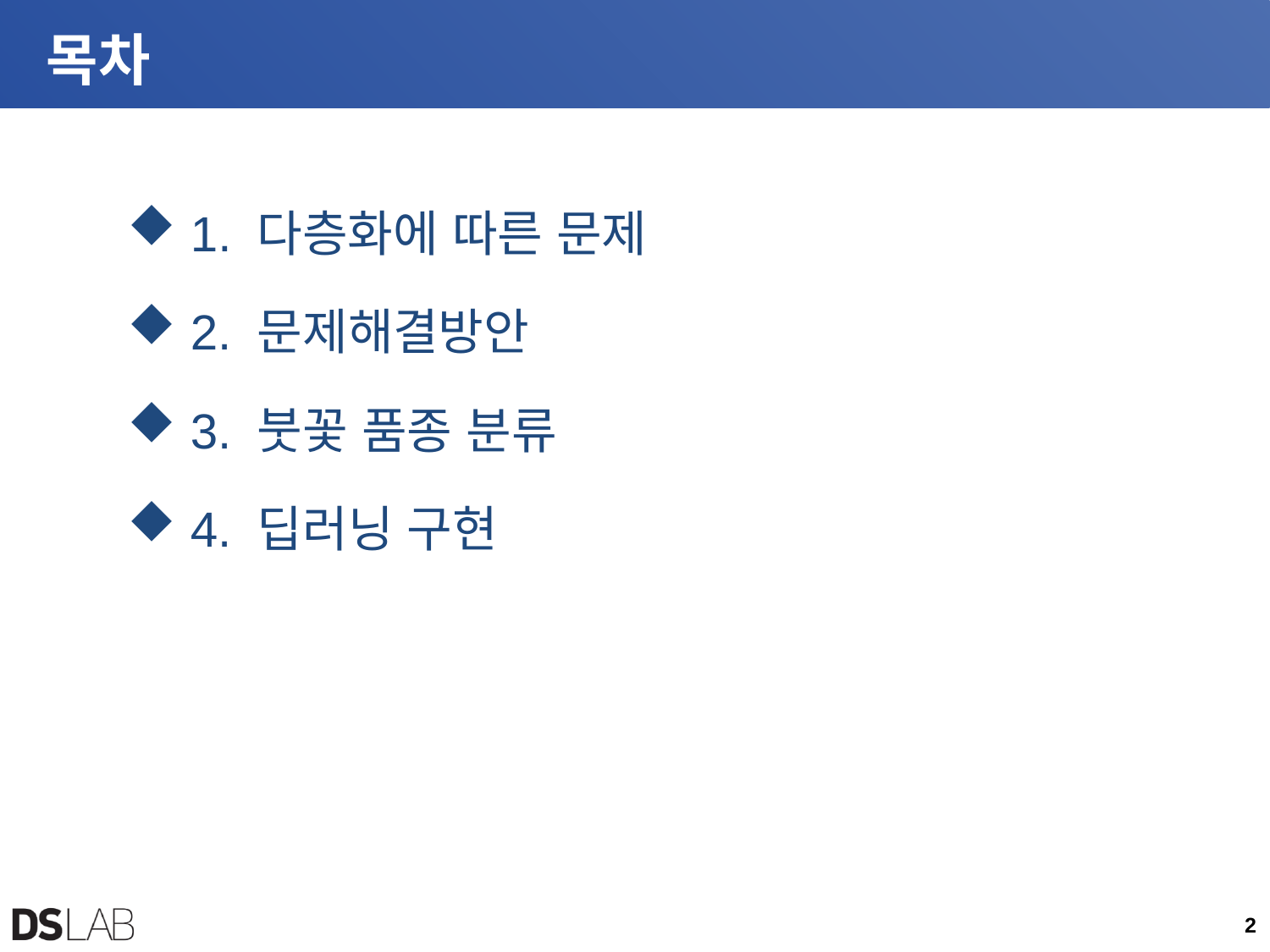

# 목차
 1. 다층화에 따른 문제
 2. 문제해결방안
 3. 붓꽃 품종 분류
 4. 딥러닝 구현
2